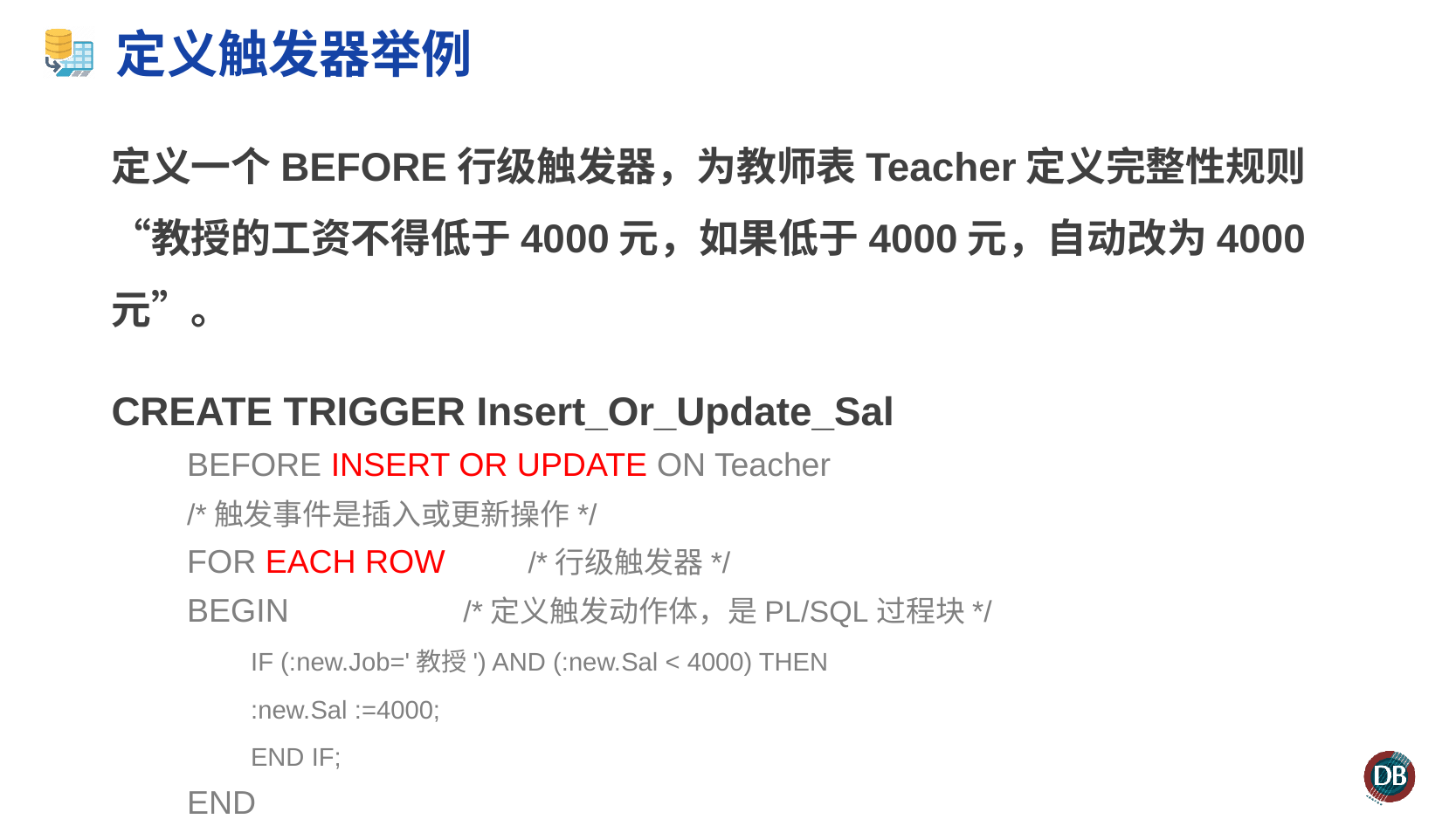

# 定义触发器举例
定义一个BEFORE行级触发器，为教师表Teacher定义完整性规则“教授的工资不得低于4000元，如果低于4000元，自动改为4000元”。

CREATE TRIGGER Insert_Or_Update_Sal
BEFORE INSERT OR UPDATE ON Teacher
/*触发事件是插入或更新操作*/
FOR EACH ROW         /*行级触发器*/
BEGIN                   /*定义触发动作体，是PL/SQL过程块*/
IF (:new.Job='教授') AND (:new.Sal < 4000) THEN
:new.Sal :=4000;
END IF;
END